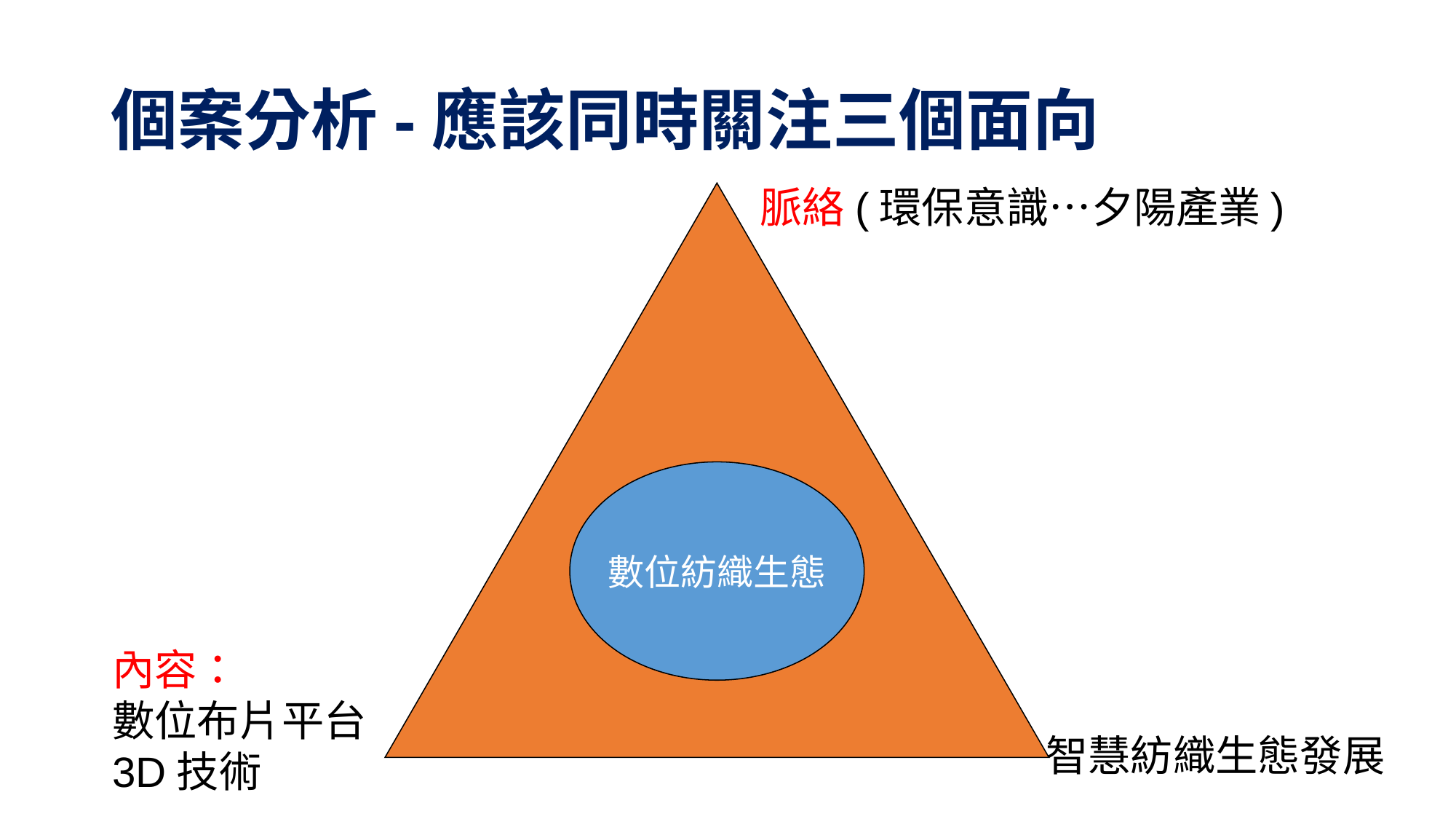

# 個案分析-應該同時關注三個面向
脈絡(環保意識…夕陽產業)

數位紡織生態
內容：
數位布片平台
3D技術
智慧紡織生態發展